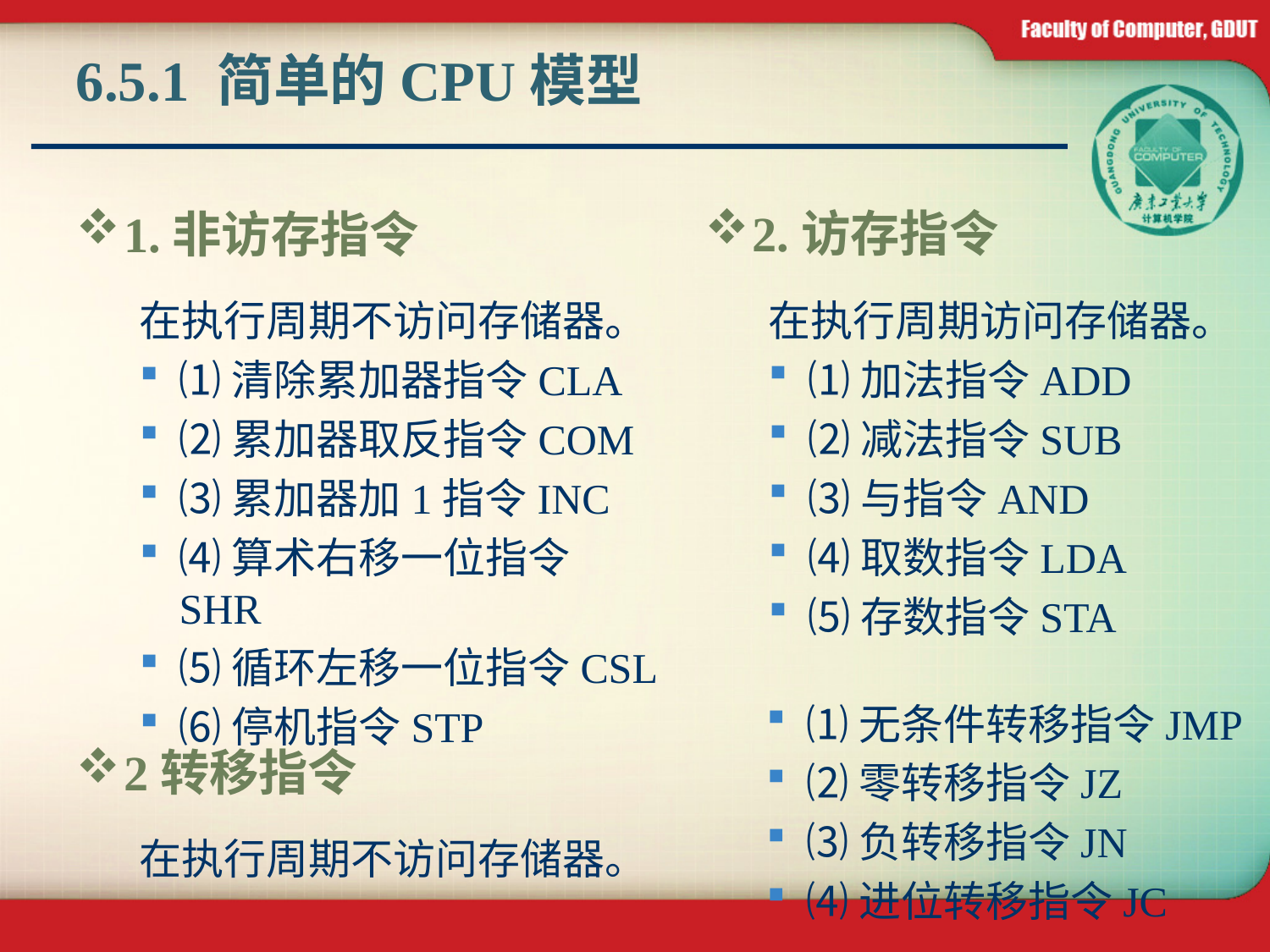

# 6.5.1 简单的CPU模型
2.访存指令
在执行周期访问存储器。
⑴加法指令ADD
⑵减法指令SUB
⑶与指令AND
⑷取数指令LDA
⑸存数指令STA

1.非访存指令
在执行周期不访问存储器。
⑴清除累加器指令CLA
⑵累加器取反指令COM
⑶累加器加1指令INC
⑷算术右移一位指令SHR
⑸循环左移一位指令CSL
⑹停机指令STP

⑴无条件转移指令JMP
⑵零转移指令JZ
⑶负转移指令JN
⑷进位转移指令JC
2转移指令
在执行周期不访问存储器。